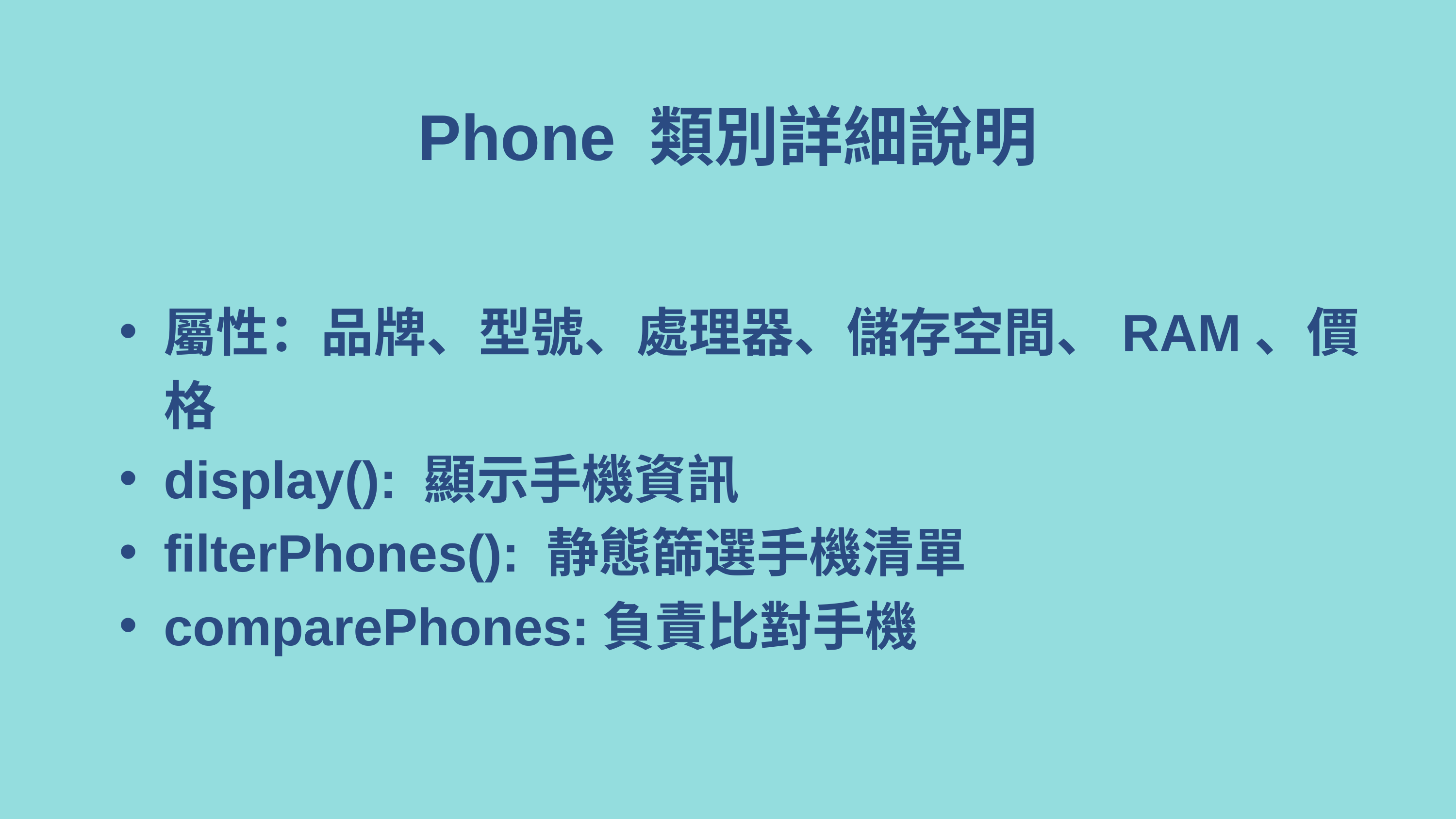

Phone 類別詳細說明

屬性：品牌、型號、處理器、儲存空間、RAM、價格
display(): 顯示手機資訊
filterPhones(): 静態篩選手機清單
comparePhones:負責比對手機